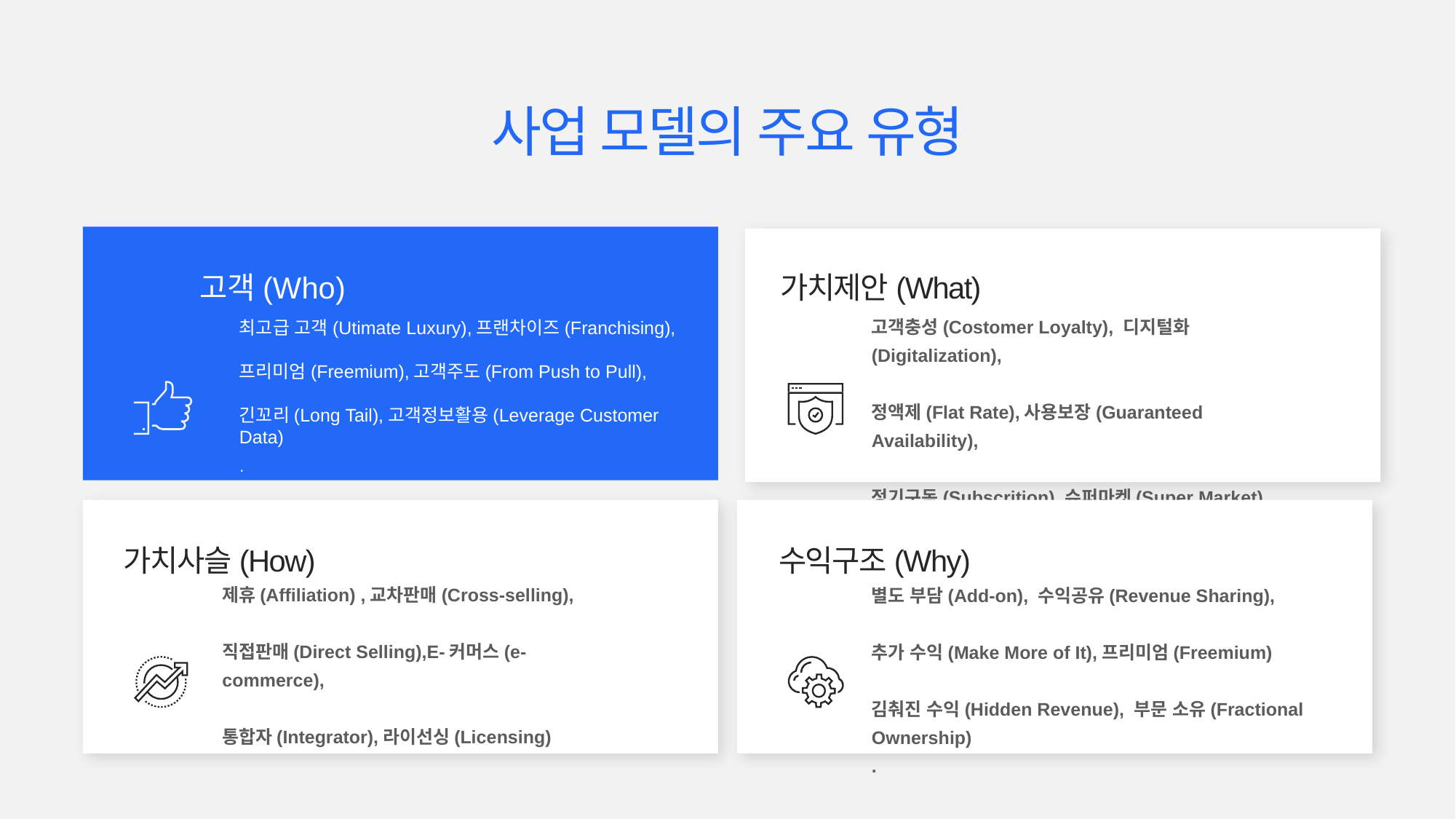

사업 모델의 주요 유형

고객(Who)
가치제안(What)
고객충성(Costomer Loyalty), 디지털화(Digitalization),

정액제(Flat Rate),사용보장(Guaranteed Availability),

정기구독(Subscrition),슈퍼마켓(Super Market)
최고급 고객(Utimate Luxury),프랜차이즈(Franchising),

프리미엄(Freemium),고객주도(From Push to Pull),

긴꼬리(Long Tail),고객정보활용(Leverage Customer Data)
.

가치사슬(How)
수익구조(Why)
제휴(Affiliation) ,교차판매(Cross-selling),

직접판매(Direct Selling),E-커머스(e-commerce),

통합자(Integrator),라이선싱(Licensing)
별도 부담(Add-on), 수익공유(Revenue Sharing),

추가 수익(Make More of It),프리미엄(Freemium)

김춰진 수익(Hidden Revenue), 부문 소유(Fractional Ownership)
.